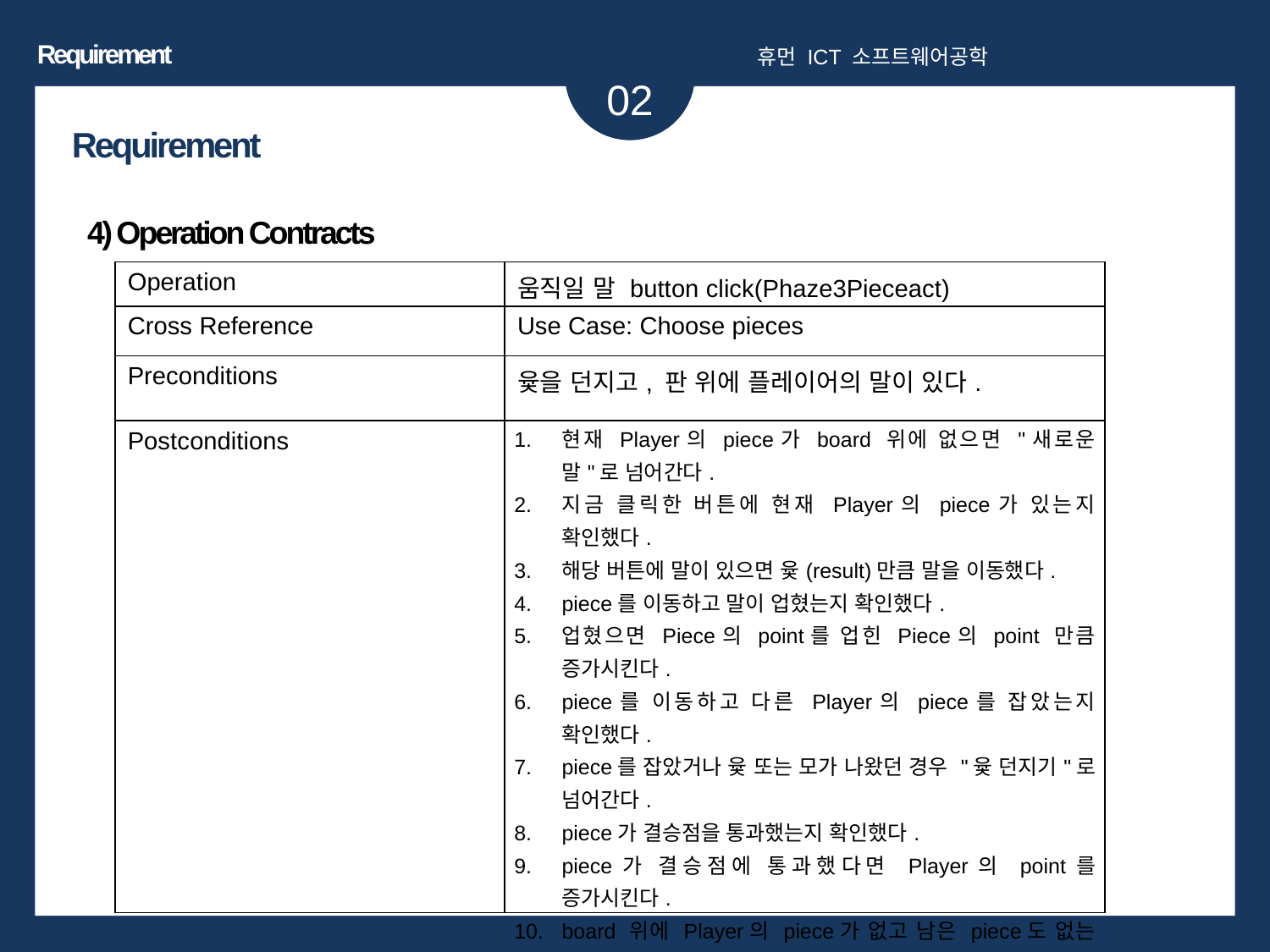

Requirement
휴먼 ICT 소프트웨어공학
02

Requirement

4) Operation Contracts

| Operation | 움직일 말 button click(Phaze3Pieceact) |
| --- | --- |
| Cross Reference | Use Case: Choose pieces |
| Preconditions | 윷을 던지고, 판 위에 플레이어의 말이 있다. |
| Postconditions | 현재 Player의 piece가 board 위에 없으면 "새로운 말"로 넘어간다. 지금 클릭한 버튼에 현재 Player의 piece가 있는지 확인했다. 해당 버튼에 말이 있으면 윷(result)만큼 말을 이동했다. piece를 이동하고 말이 업혔는지 확인했다. 업혔으면 Piece의 point를 업힌 Piece의 point 만큼 증가시킨다. piece를 이동하고 다른 Player의 piece를 잡았는지 확인했다.  piece를 잡았거나 윷 또는 모가 나왔던 경우 "윷 던지기"로 넘어간다. piece가 결승점을 통과했는지 확인했다.  piece가 결승점에 통과했다면 Player의 point를 증가시킨다. board 위에 Player의 piece가 없고 남은 piece도 없는 경우 경기를 종료한다. 10번이 아니라면 다음 Player에게 턴을 넘긴다. |